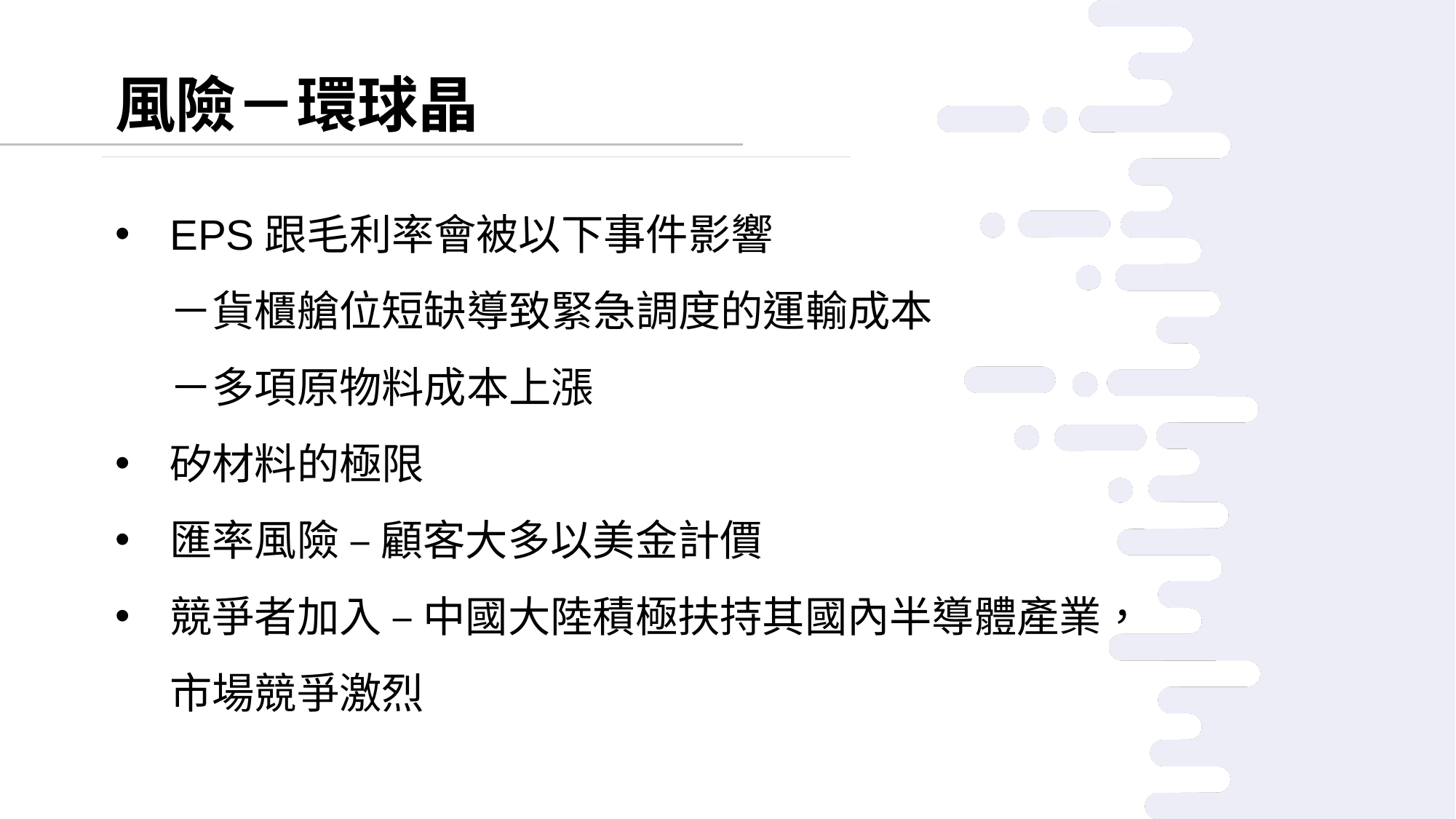

風險－環球晶
EPS跟毛利率會被以下事件影響
－貨櫃艙位短缺導致緊急調度的運輸成本
－多項原物料成本上漲
矽材料的極限
匯率風險 – 顧客大多以美金計價
競爭者加入 – 中國大陸積極扶持其國內半導體產業，
市場競爭激烈